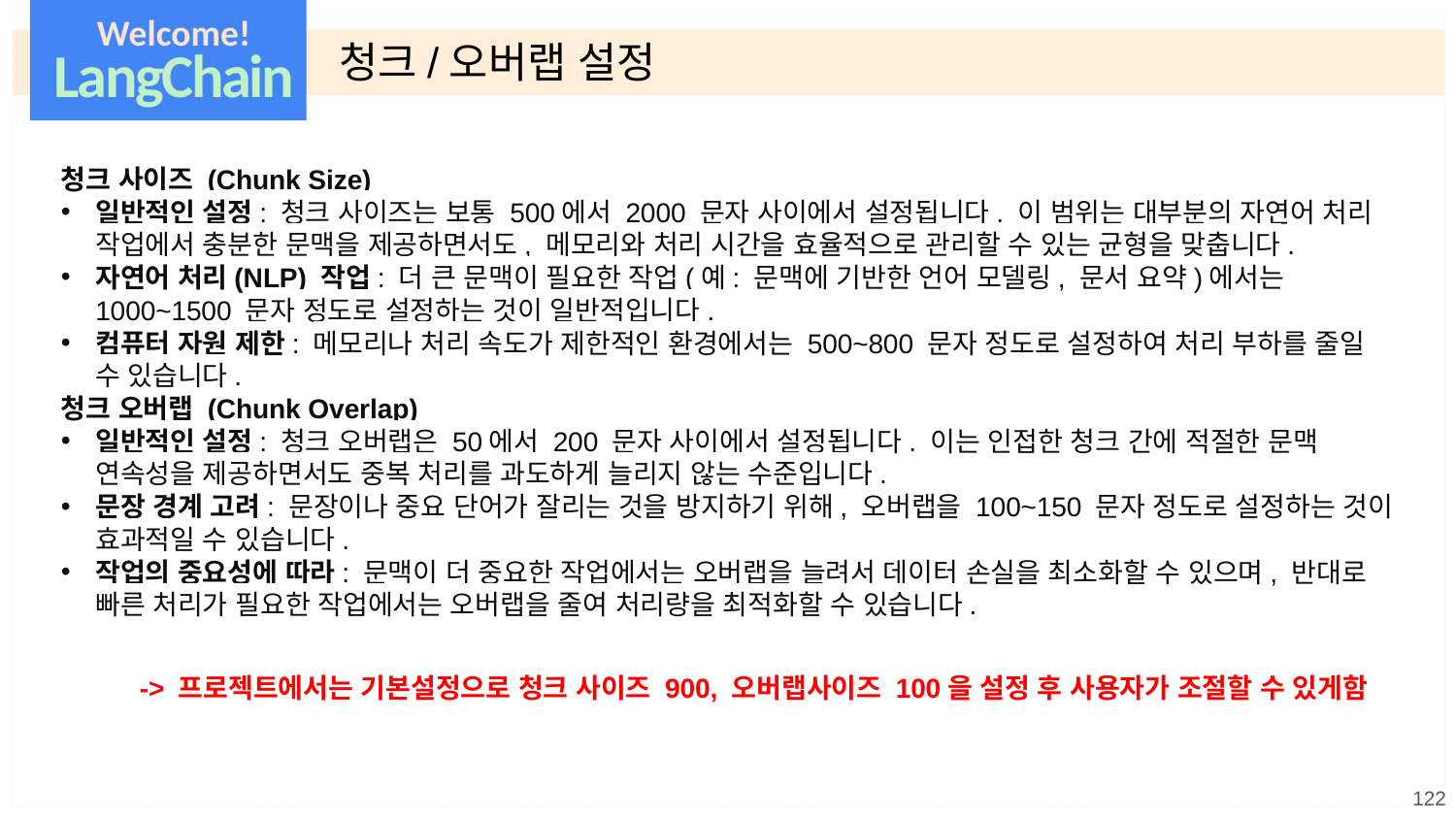

Welcome!

LangChain
청크/오버랩 설정
청크 사이즈 (Chunk Size)
일반적인 설정: 청크 사이즈는 보통 500에서 2000 문자 사이에서 설정됩니다. 이 범위는 대부분의 자연어 처리 작업에서 충분한 문맥을 제공하면서도, 메모리와 처리 시간을 효율적으로 관리할 수 있는 균형을 맞춥니다.
자연어 처리(NLP) 작업: 더 큰 문맥이 필요한 작업(예: 문맥에 기반한 언어 모델링, 문서 요약)에서는 1000~1500 문자 정도로 설정하는 것이 일반적입니다.
컴퓨터 자원 제한: 메모리나 처리 속도가 제한적인 환경에서는 500~800 문자 정도로 설정하여 처리 부하를 줄일 수 있습니다.
청크 오버랩 (Chunk Overlap)
일반적인 설정: 청크 오버랩은 50에서 200 문자 사이에서 설정됩니다. 이는 인접한 청크 간에 적절한 문맥 연속성을 제공하면서도 중복 처리를 과도하게 늘리지 않는 수준입니다.
문장 경계 고려: 문장이나 중요 단어가 잘리는 것을 방지하기 위해, 오버랩을 100~150 문자 정도로 설정하는 것이 효과적일 수 있습니다.
작업의 중요성에 따라: 문맥이 더 중요한 작업에서는 오버랩을 늘려서 데이터 손실을 최소화할 수 있으며, 반대로 빠른 처리가 필요한 작업에서는 오버랩을 줄여 처리량을 최적화할 수 있습니다.
-> 프로젝트에서는 기본설정으로 청크 사이즈 900, 오버랩사이즈 100을 설정 후 사용자가 조절할 수 있게함
122